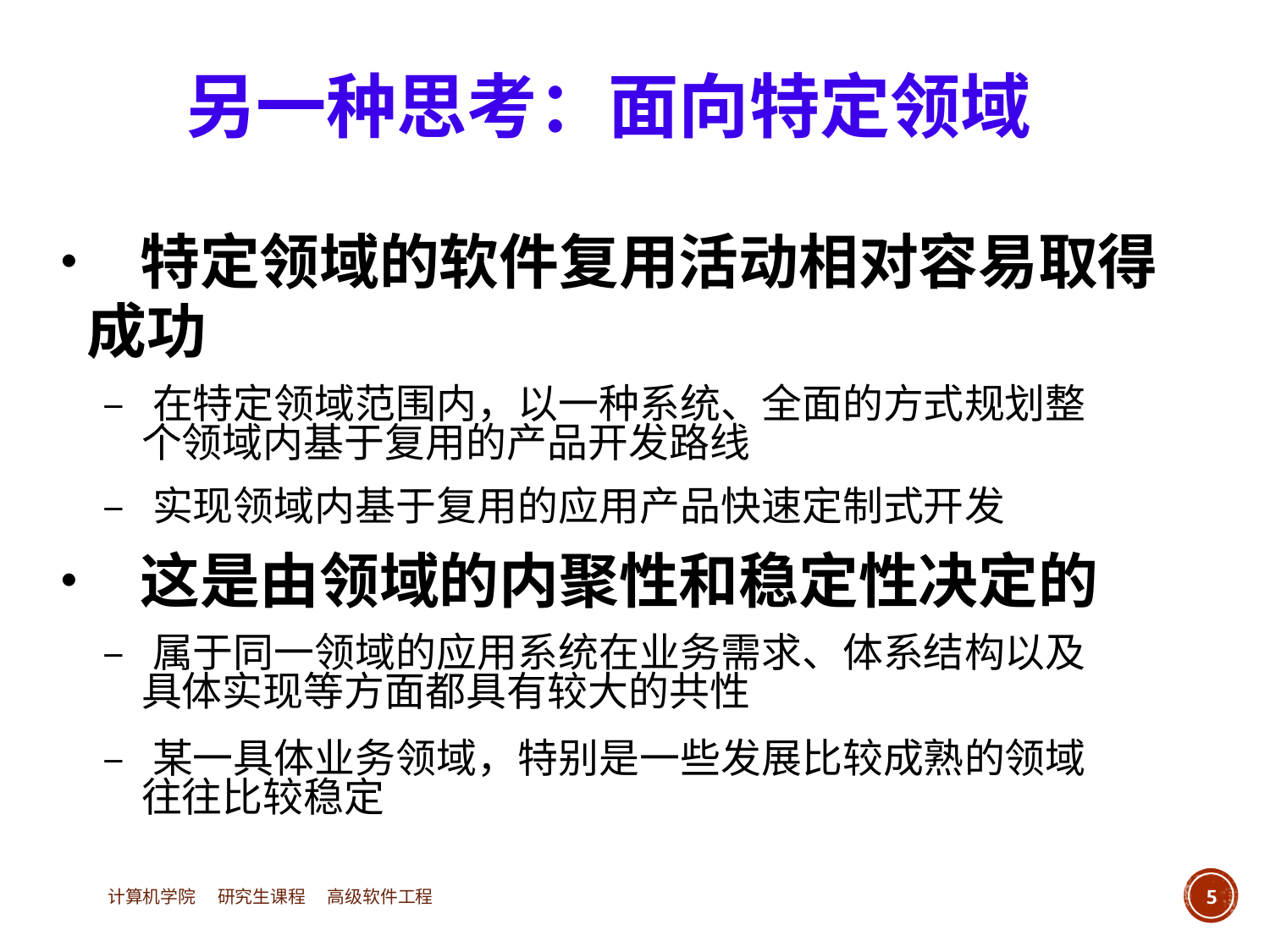

另一种思考：面向特定领域

•  特定领域的软件复用活动相对容易取得
	成功
		–  在特定领域范围内，以一种系统、全面的方式规划整
			个领域内基于复用的产品开发路线
		–  实现领域内基于复用的应用产品快速定制式开发
•  这是由领域的内聚性和稳定性决定的
		–  属于同一领域的应用系统在业务需求、体系结构以及
			具体实现等方面都具有较大的共性
		–  某一具体业务领域，特别是一些发展比较成熟的领域
			往往比较稳定
计算机学院    研究生课程    高级软件工程
5